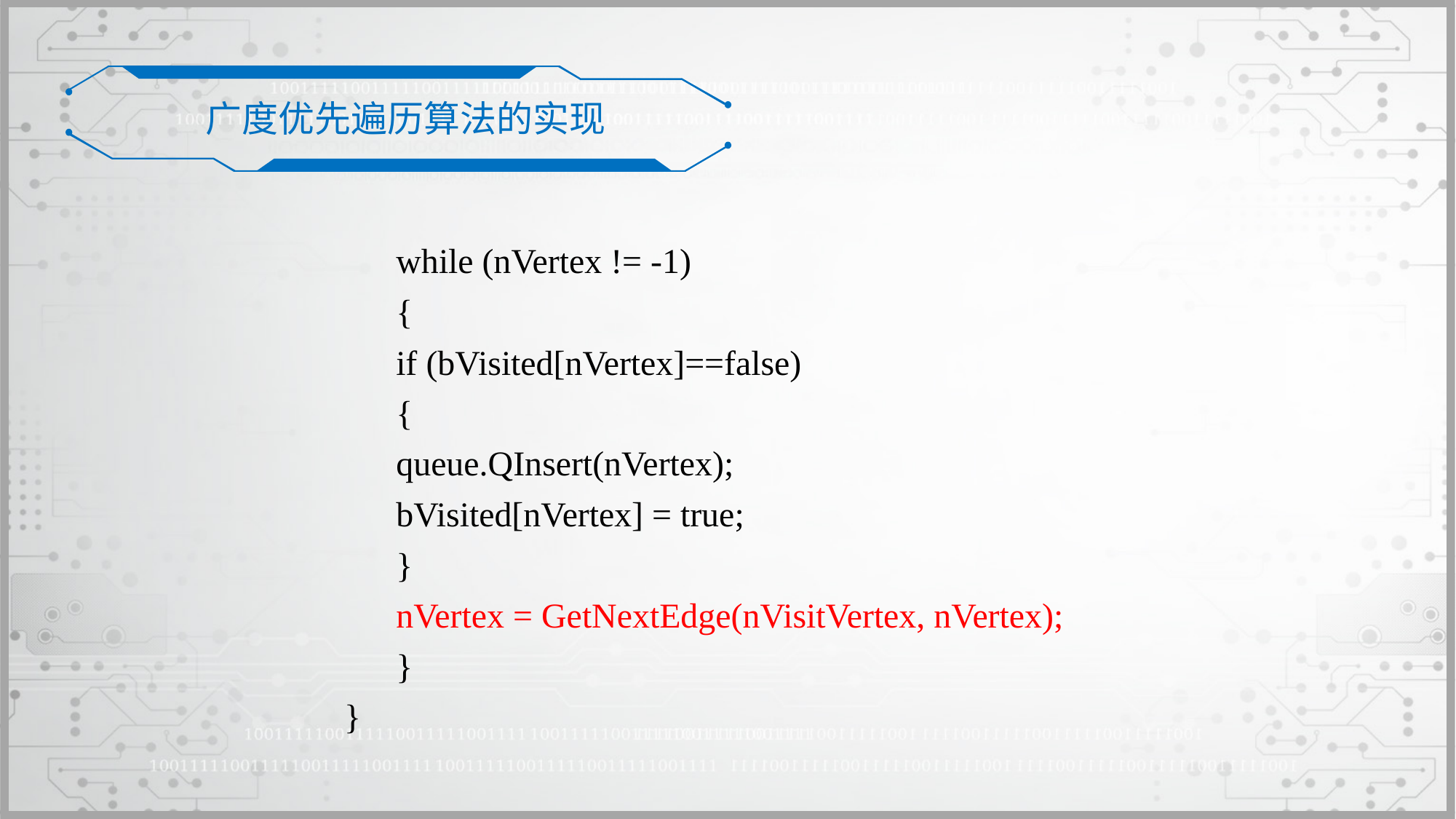

广度优先遍历算法的实现
	while (nVertex != -1)
	{
		if (bVisited[nVertex]==false)
		{
			queue.QInsert(nVertex);
			bVisited[nVertex] = true;
		}
		nVertex = GetNextEdge(nVisitVertex, nVertex);
	}
}